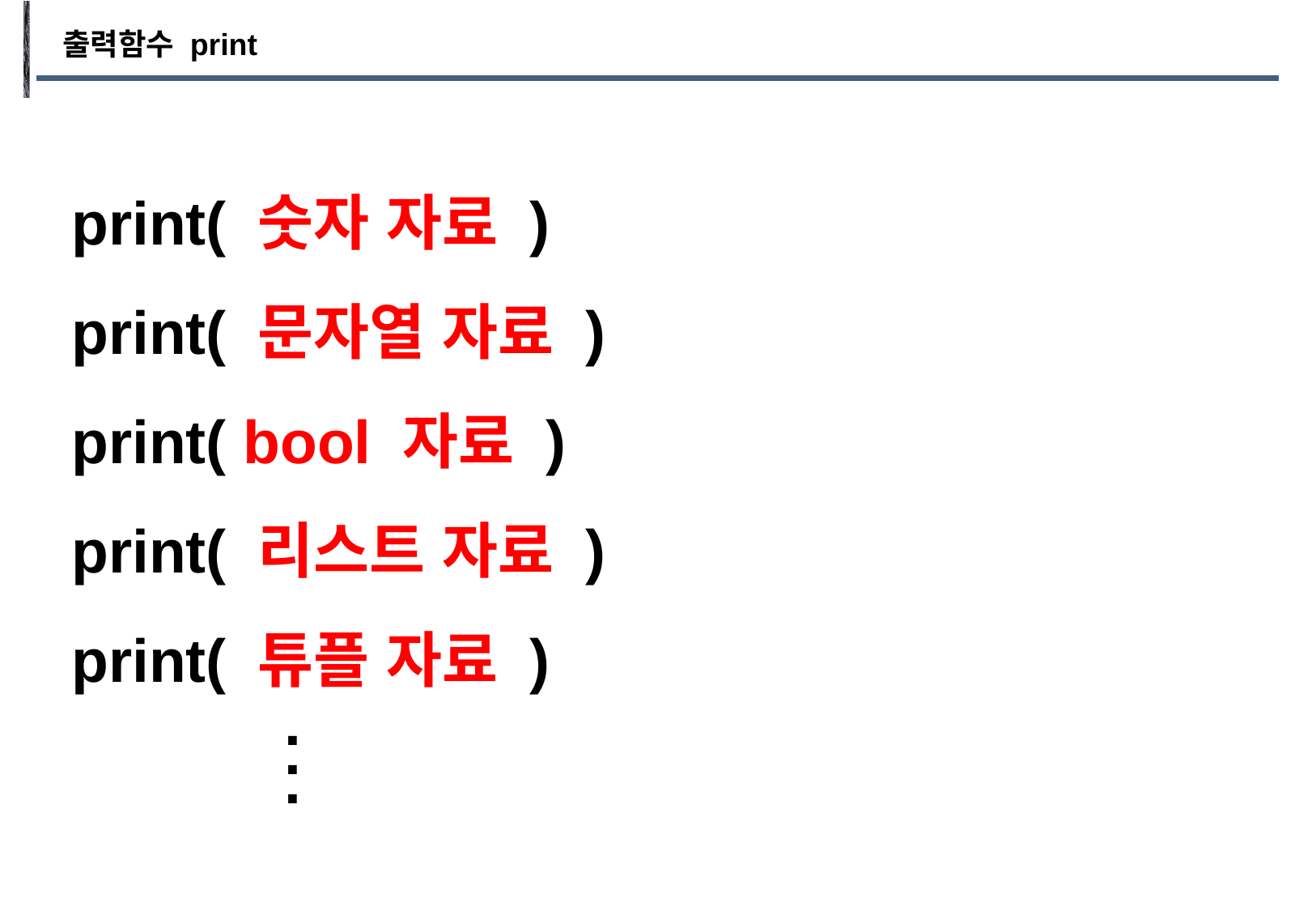

출력함수 print

print( 숫자 자료 )
print( 문자열 자료 )
print( bool 자료 )
print( 리스트 자료 )
print( 튜플 자료 )

.
.
.